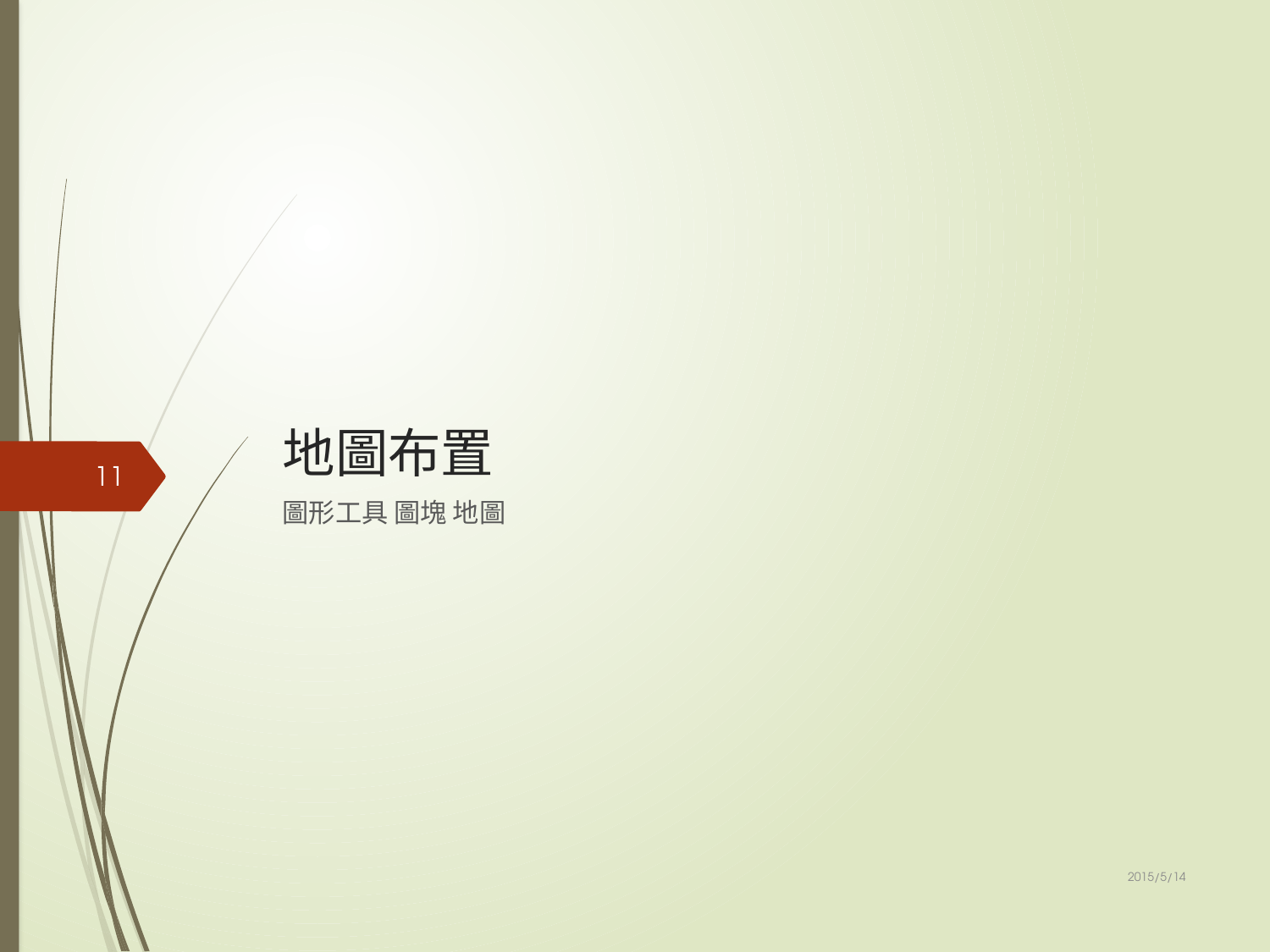

# 地圖布置
11
圖形工具 圖塊 地圖
2015/5/14